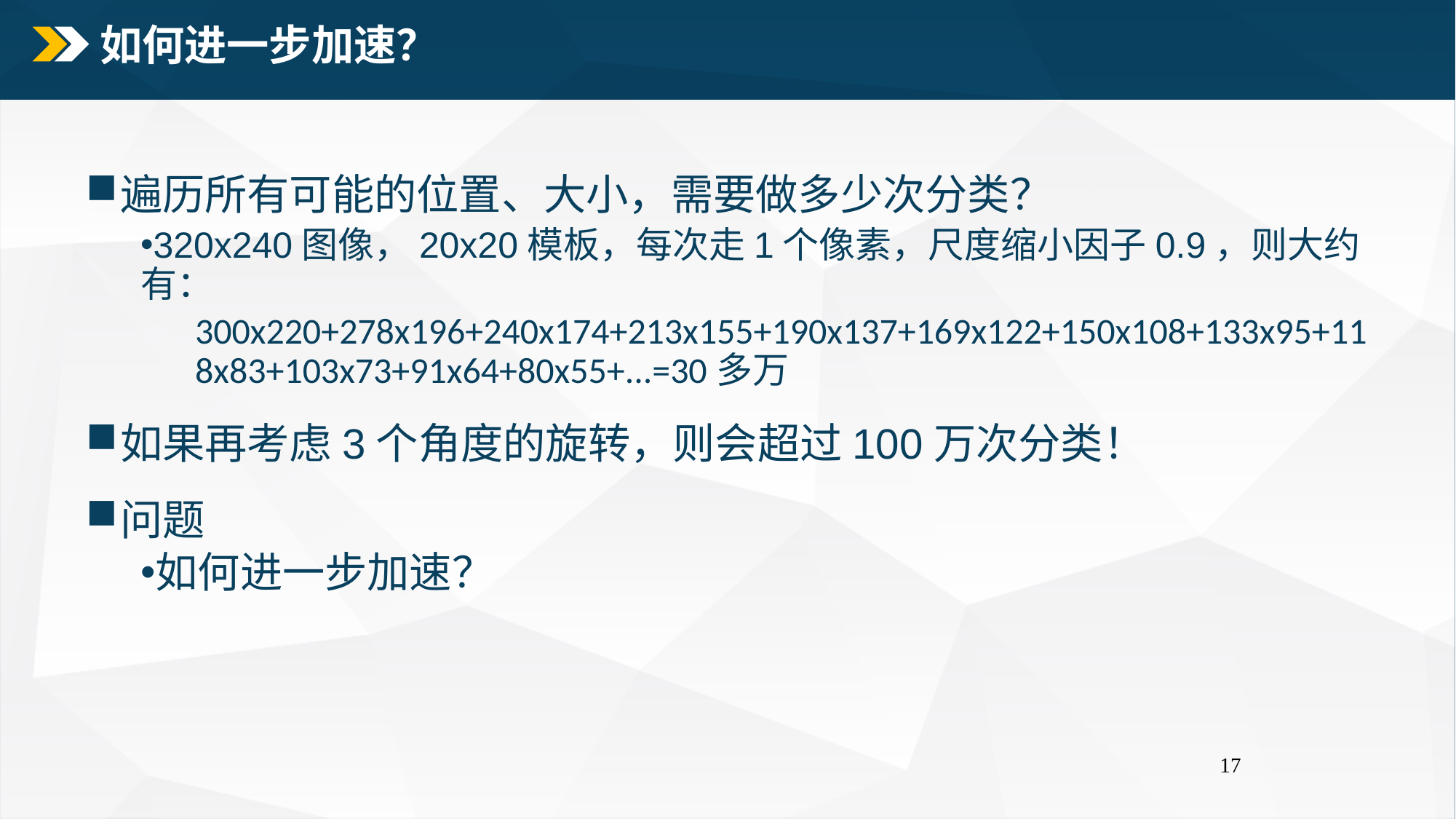

# 如何进一步加速？
遍历所有可能的位置、大小，需要做多少次分类？
320x240图像，20x20模板，每次走1个像素，尺度缩小因子0.9，则大约有：
300x220+278x196+240x174+213x155+190x137+169x122+150x108+133x95+118x83+103x73+91x64+80x55+...=30多万
如果再考虑3个角度的旋转，则会超过100万次分类！
问题
如何进一步加速？
17